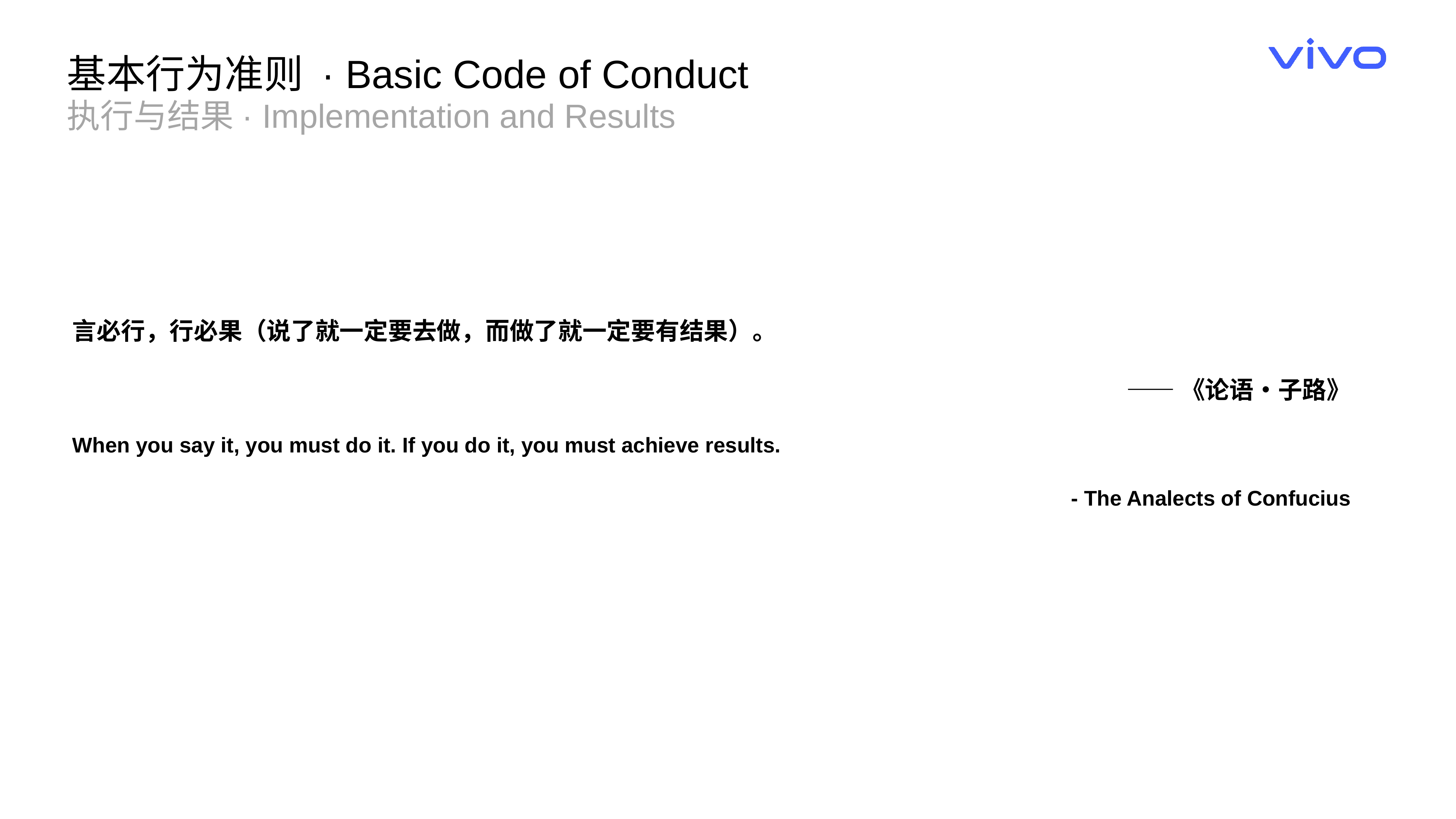

基本行为准则 · Basic Code of Conduct
执行与结果· Implementation and Results
言必行，行必果（说了就一定要去做，而做了就一定要有结果）。
   ——《论语•子路》
When you say it, you must do it. If you do it, you must achieve results.
  - The Analects of Confucius